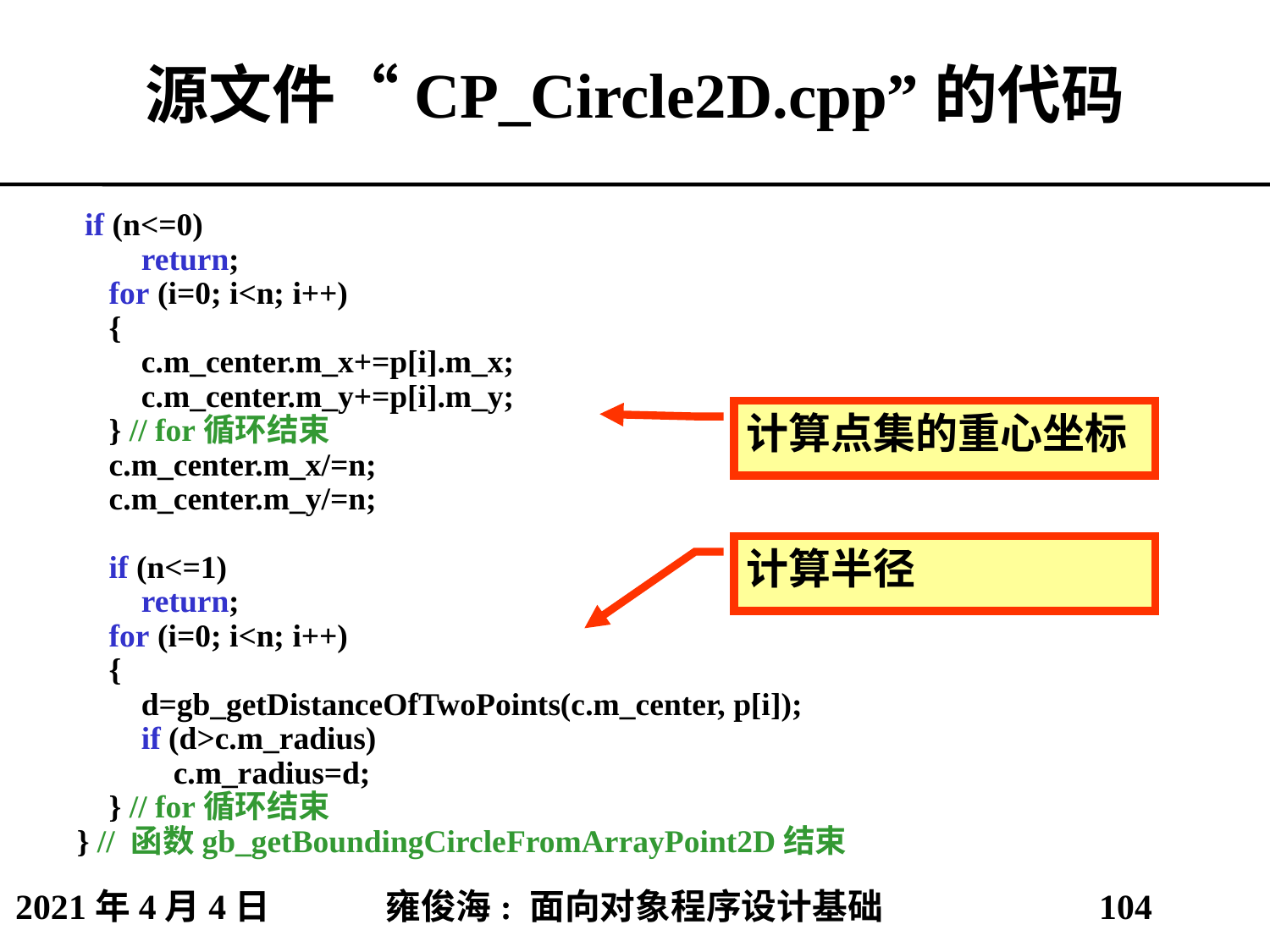

# 源文件“CP_Circle2D.cpp”的代码

 if (n<=0)
        return;
    for (i=0; i<n; i++)
    {
        c.m_center.m_x+=p[i].m_x;
        c.m_center.m_y+=p[i].m_y;
    } // for循环结束
    c.m_center.m_x/=n;
    c.m_center.m_y/=n;

    if (n<=1)
        return;
    for (i=0; i<n; i++)
    {
        d=gb_getDistanceOfTwoPoints(c.m_center, p[i]);
        if (d>c.m_radius)
            c.m_radius=d;
    } // for循环结束
} // 函数gb_getBoundingCircleFromArrayPoint2D结束
计算点集的重心坐标
计算半径
2021年4月4日
雍俊海: 面向对象程序设计基础
104